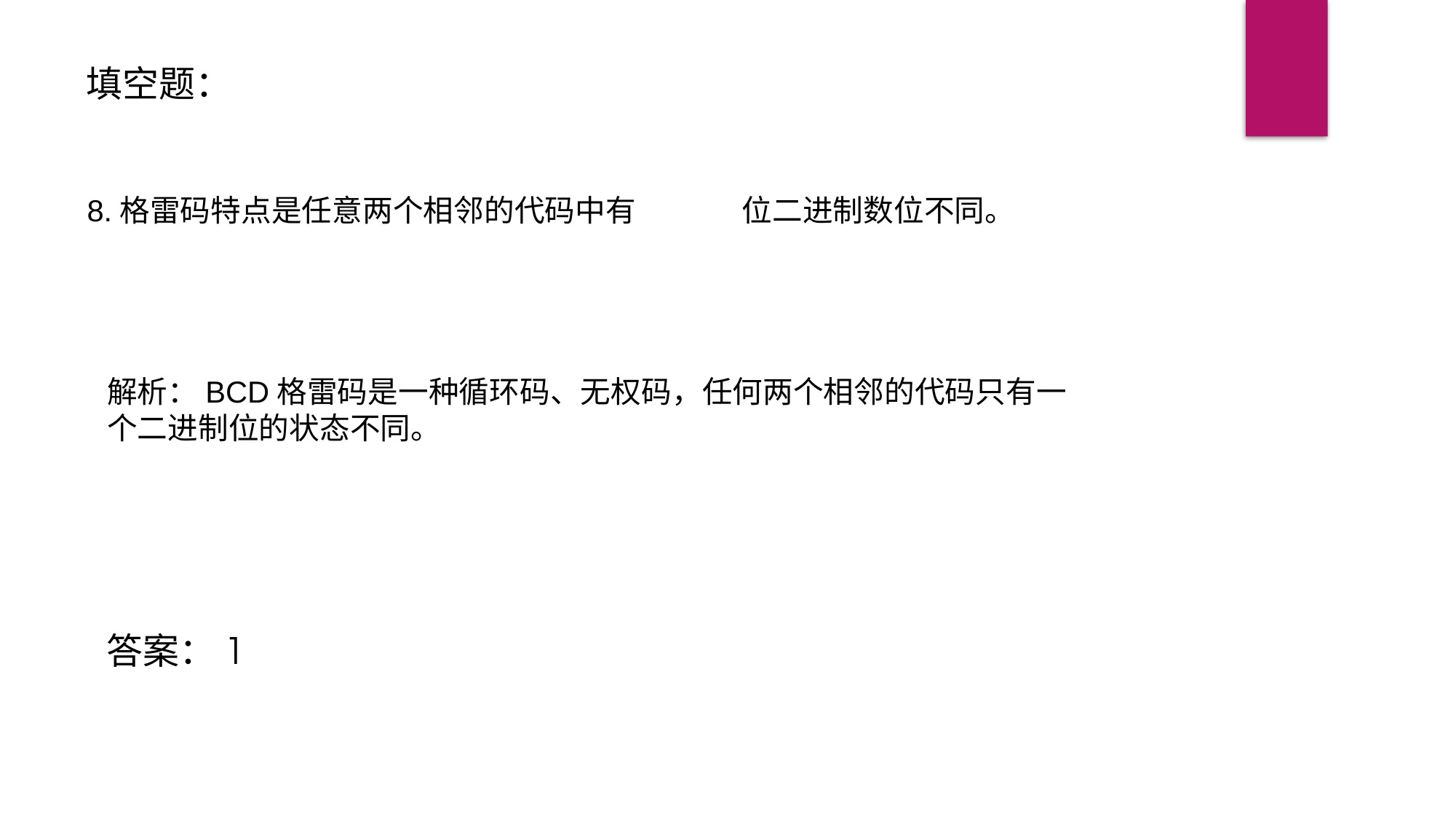

填空题：
8.格雷码特点是任意两个相邻的代码中有	位二进制数位不同。
解析：BCD格雷码是一种循环码、无权码，任何两个相邻的代码只有一
个二进制位的状态不同。
答案：1